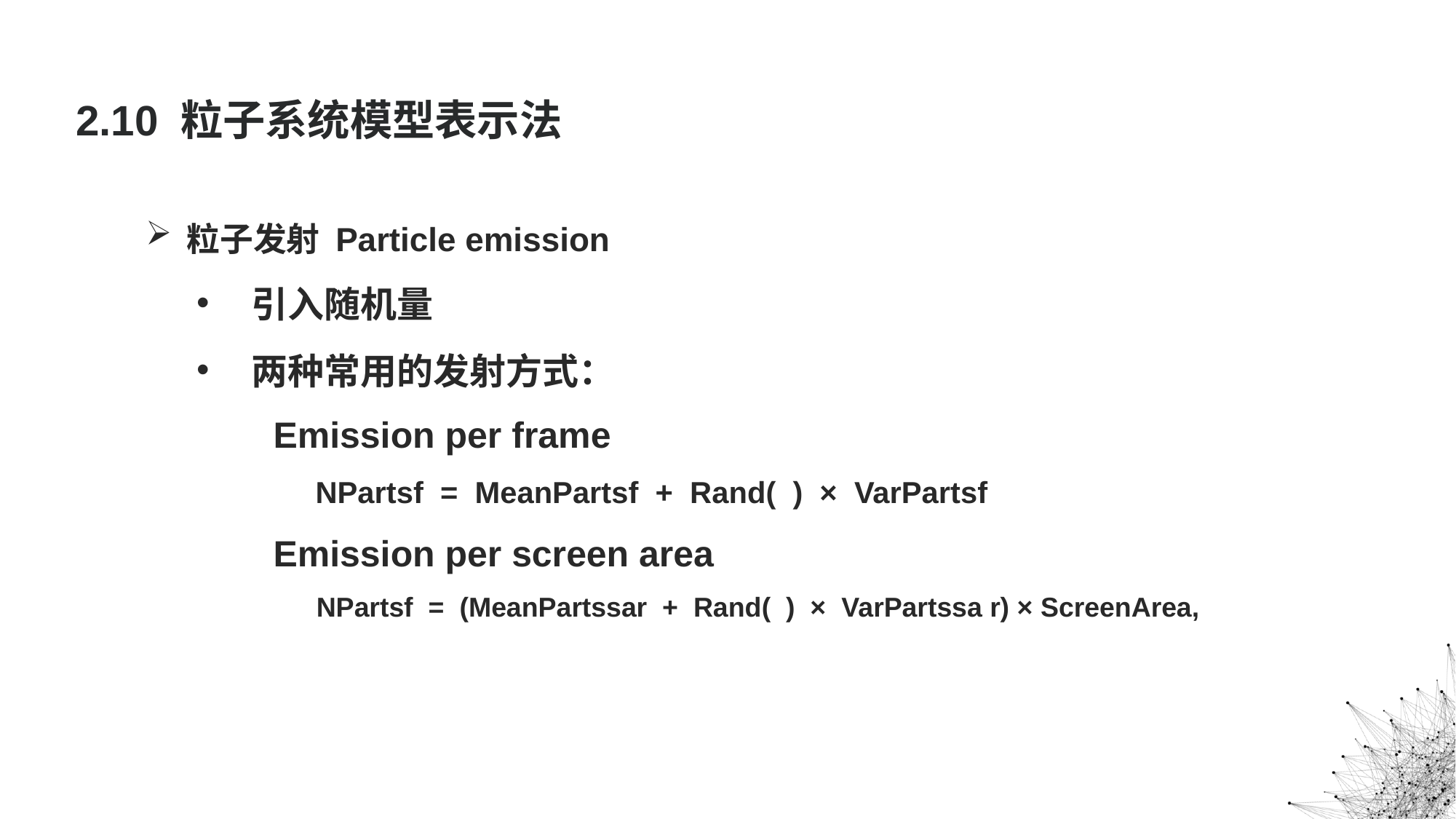

2.10 粒子系统模型表示法
粒子发射 Particle emission
引入随机量
两种常用的发射方式：
Emission per frame
NPartsf  =  MeanPartsf  +  Rand(  )  ×  VarPartsf
Emission per screen area
NPartsf  =  (MeanPartssar  +  Rand(  )  ×  VarPartssa r) × ScreenArea,